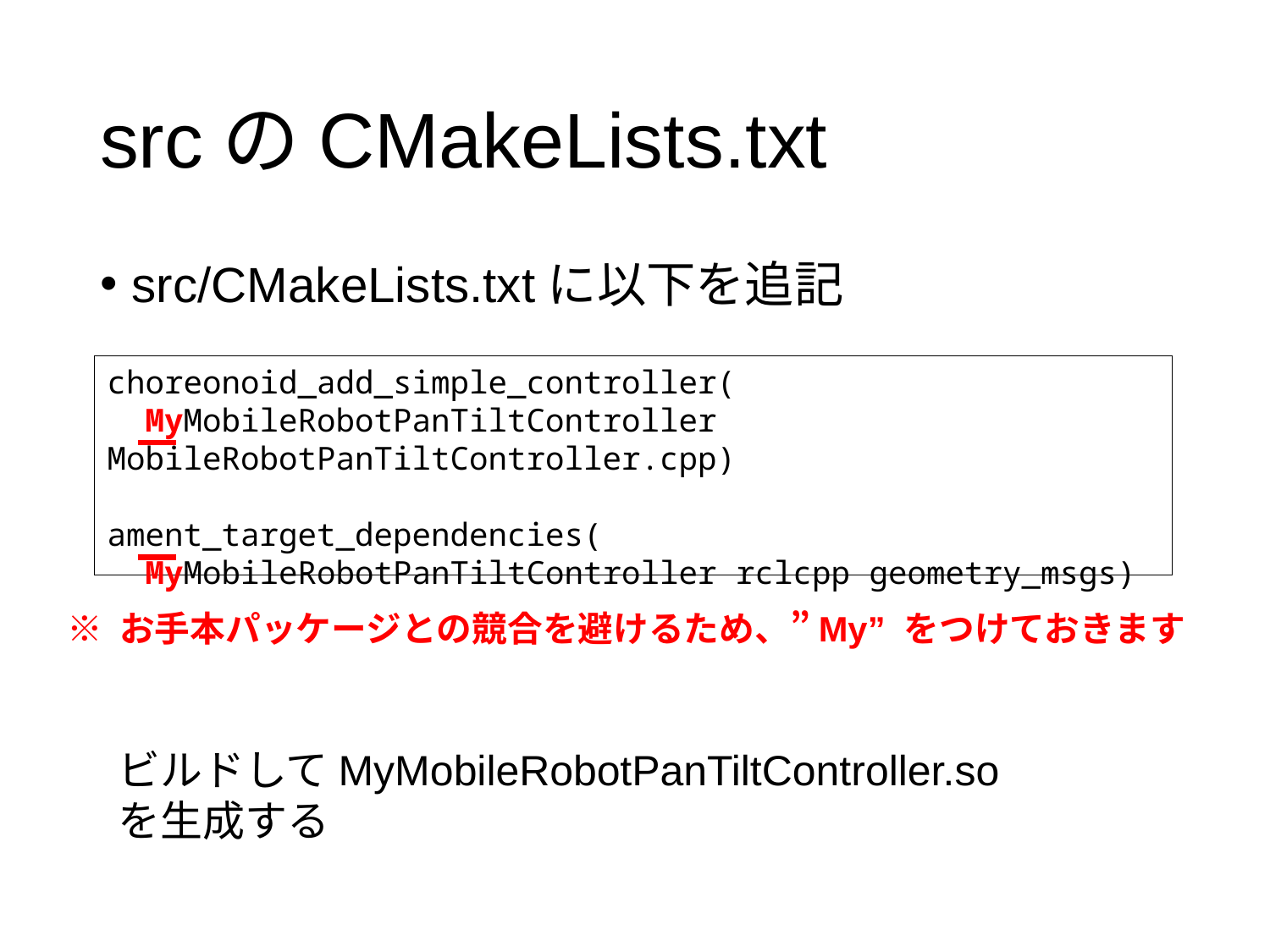

# srcのCMakeLists.txt
src/CMakeLists.txtに以下を追記

choreonoid_add_simple_controller(
  MyMobileRobotPanTiltController MobileRobotPanTiltController.cpp)

ament_target_dependencies(
  MyMobileRobotPanTiltController rclcpp geometry_msgs)

※ お手本パッケージとの競合を避けるため、”My” をつけておきます
ビルドしてMyMobileRobotPanTiltController.so
を生成する